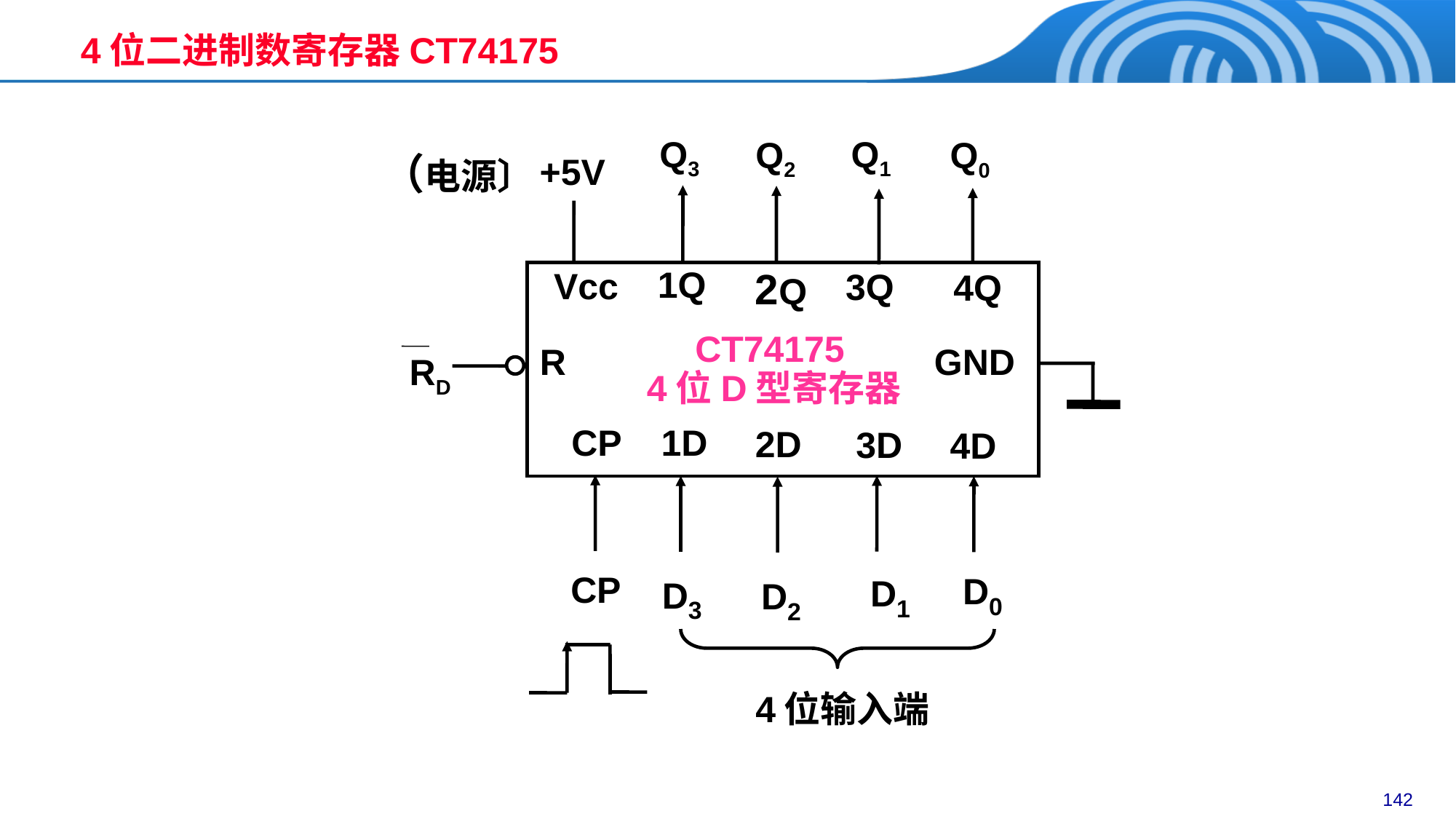

4位二进制数寄存器CT74175
Q3
Q1
Q2
Q0
（电源〕
+5V

1Q
2Q
Vcc
3Q
4Q

    CT74175
R
GND

4位D型寄存器

CP
1D
2D
3D
4D

D0
D1
D3
CP
D2
RD

4位输入端